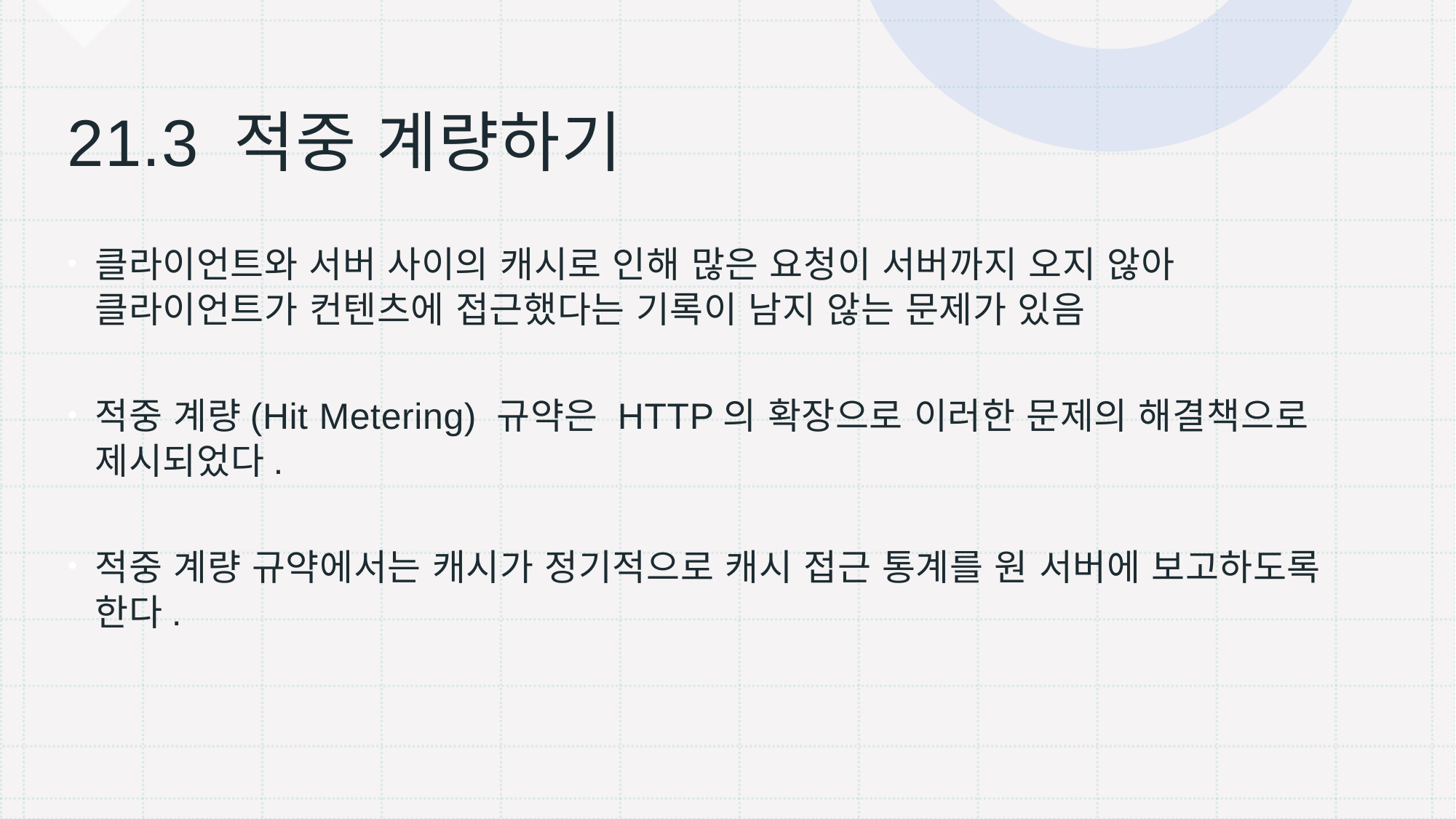

# 21.3 적중 계량하기
클라이언트와 서버 사이의 캐시로 인해 많은 요청이 서버까지 오지 않아 클라이언트가 컨텐츠에 접근했다는 기록이 남지 않는 문제가 있음

적중 계량(Hit Metering) 규약은 HTTP의 확장으로 이러한 문제의 해결책으로 제시되었다.

적중 계량 규약에서는 캐시가 정기적으로 캐시 접근 통계를 원 서버에 보고하도록 한다.